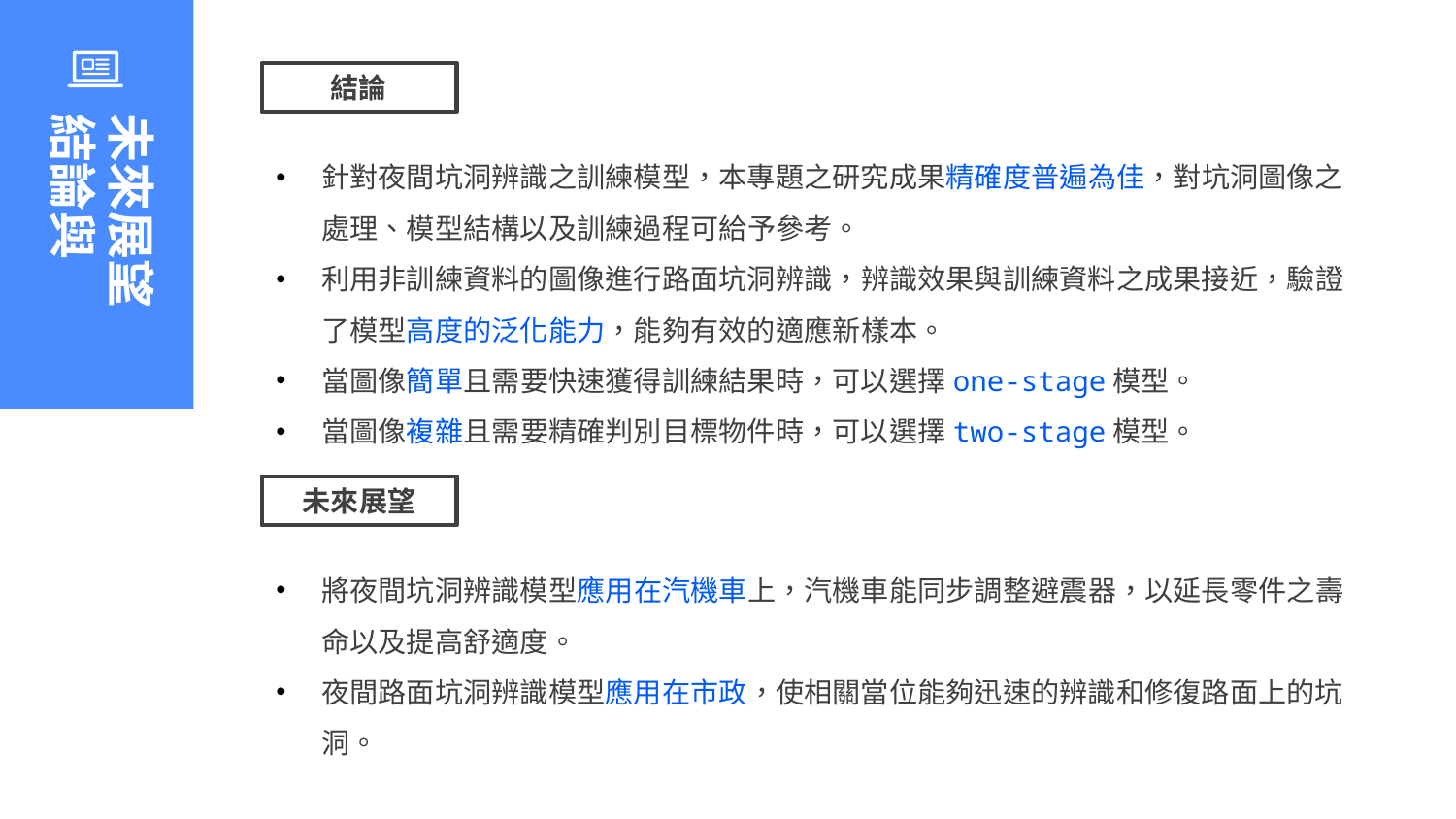

結論

未來展望
結論與
針對夜間坑洞辨識之訓練模型，本專題之研究成果精確度普遍為佳，對坑洞圖像之處理、模型結構以及訓練過程可給予參考。
利用非訓練資料的圖像進行路面坑洞辨識，辨識效果與訓練資料之成果接近，驗證了模型高度的泛化能力，能夠有效的適應新樣本。
當圖像簡單且需要快速獲得訓練結果時，可以選擇one-stage模型。
當圖像複雜且需要精確判別目標物件時，可以選擇two-stage模型。
未來展望
將夜間坑洞辨識模型應用在汽機車上，汽機車能同步調整避震器，以延長零件之壽命以及提高舒適度。
夜間路面坑洞辨識模型應用在市政，使相關當位能夠迅速的辨識和修復路面上的坑洞。